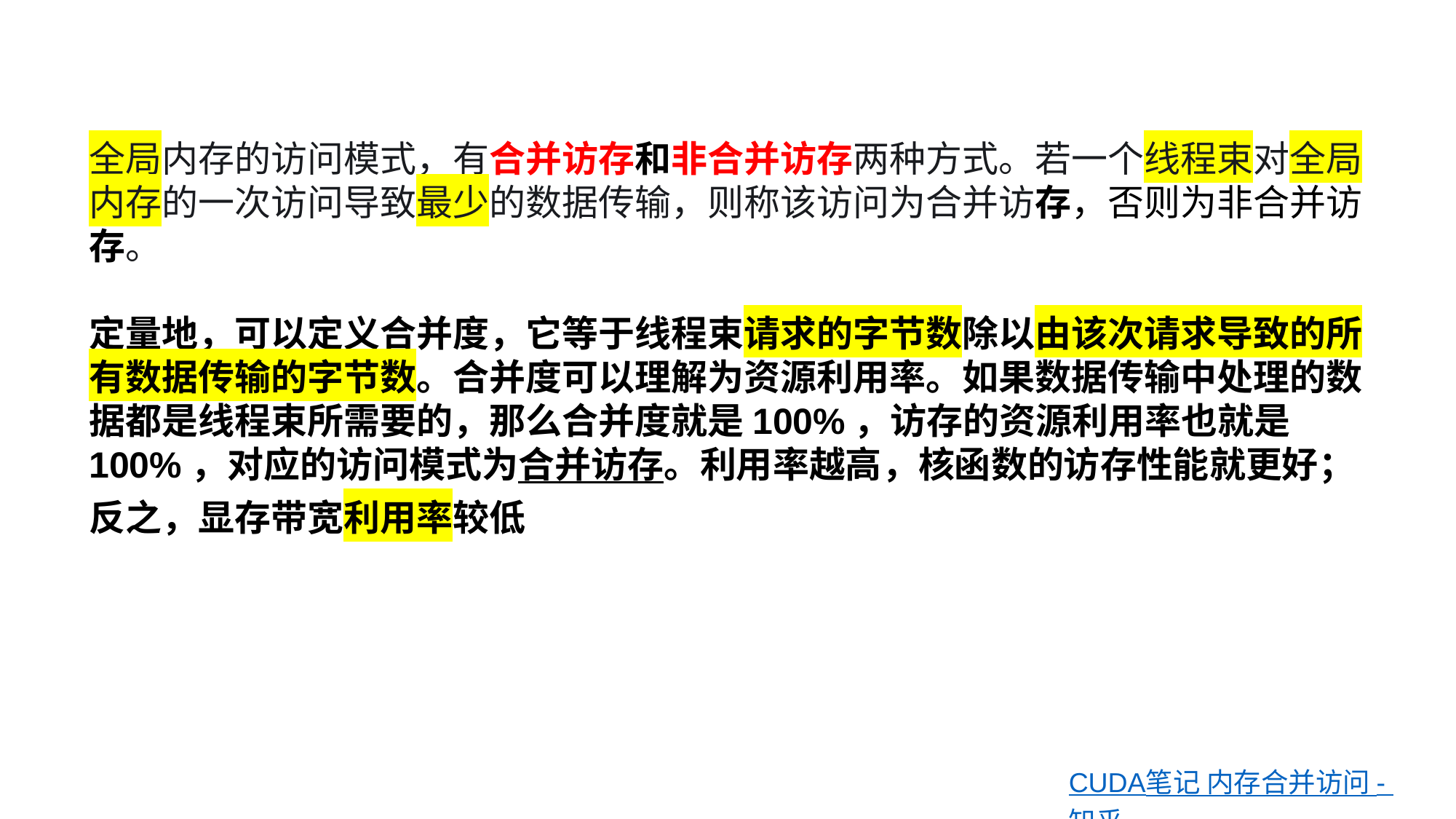

全局内存的访问模式，有合并访存和非合并访存两种方式。若一个线程束对全局内存的一次访问导致最少的数据传输，则称该访问为合并访存，否则为非合并访存。

定量地，可以定义合并度，它等于线程束请求的字节数除以由该次请求导致的所有数据传输的字节数。合并度可以理解为资源利用率。如果数据传输中处理的数据都是线程束所需要的，那么合并度就是100%，访存的资源利用率也就是100%，对应的访问模式为合并访存。利用率越高，核函数的访存性能就更好；反之，显存带宽利用率较低
CUDA笔记 内存合并访问 - 知乎